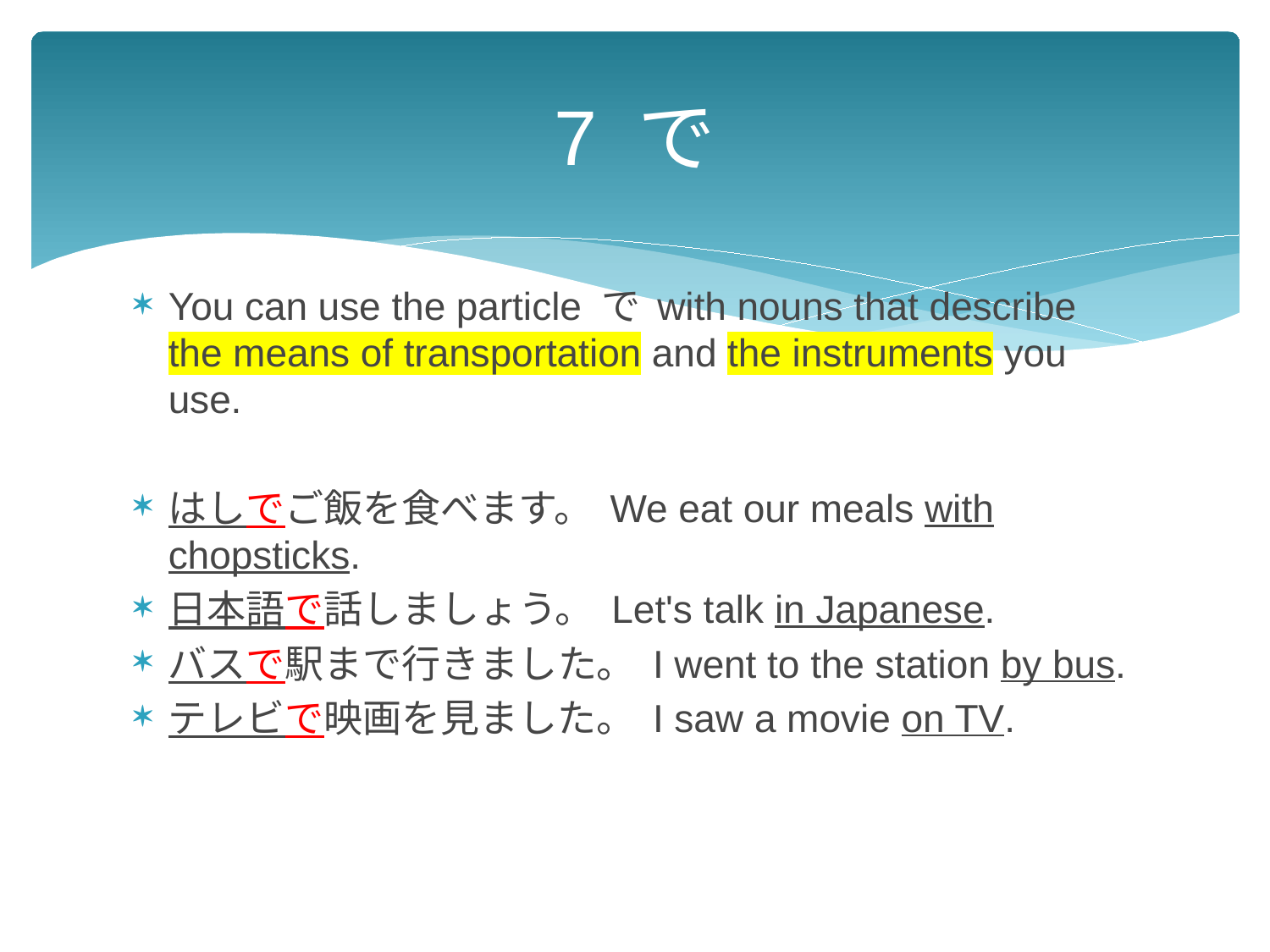

# 7 で
You can use the particle で with nouns that describe the means of transportation and the instruments you use.

はしでご飯を食べます。 We eat our meals with chopsticks.
日本語で話しましょう。 Let's talk in Japanese.
バスで駅まで行きました。 I went to the station by bus.
テレビで映画を見ました。 I saw a movie on TV.